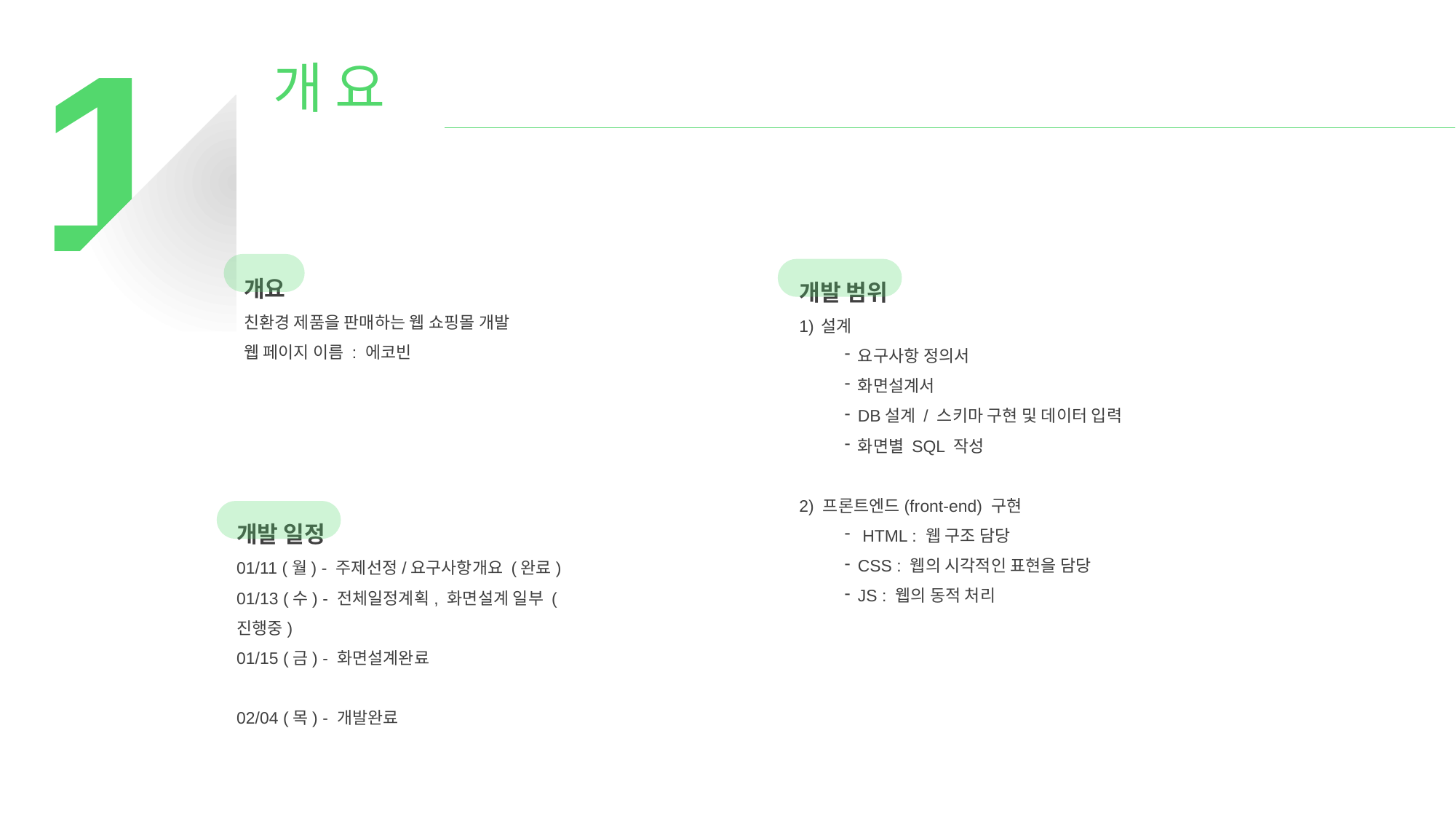

1
개 요

개요
친환경 제품을 판매하는 웹 쇼핑몰 개발
웹 페이지 이름 : 에코빈
개발 범위
설계
요구사항 정의서
화면설계서
DB설계 / 스키마 구현 및 데이터 입력
화면별 SQL 작성

2) 프론트엔드(front-end) 구현
 HTML : 웹 구조 담당
CSS : 웹의 시각적인 표현을 담당
JS : 웹의 동적 처리

개발 일정
01/11 (월) - 주제선정/요구사항개요 (완료)
01/13 (수) - 전체일정계획, 화면설계 일부 (진행중)
01/15 (금) - 화면설계완료

02/04 (목) - 개발완료